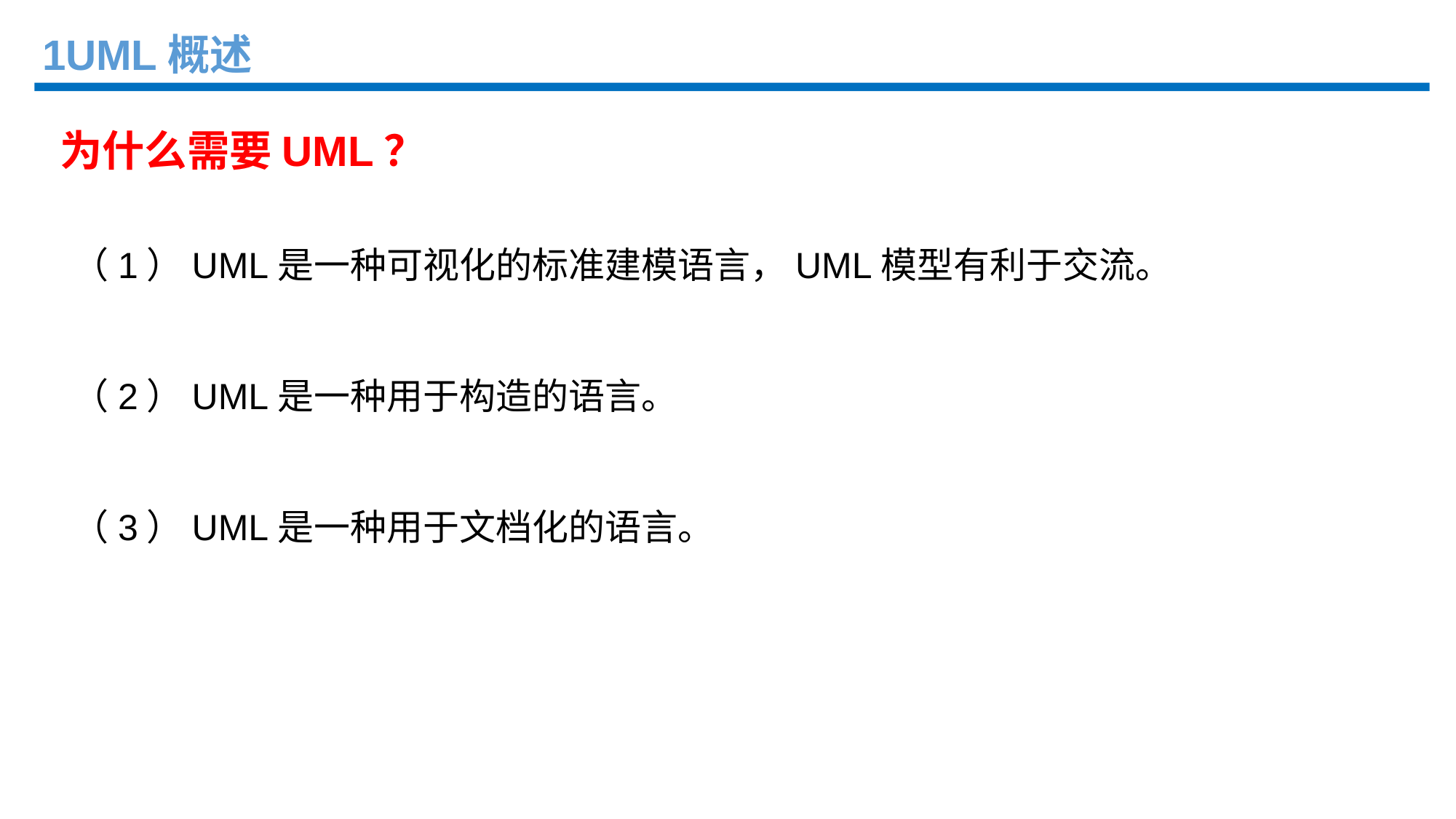

1UML概述
为什么需要UML？
（1）UML是一种可视化的标准建模语言，UML模型有利于交流。

（2）UML是一种用于构造的语言。

（3）UML是一种用于文档化的语言。